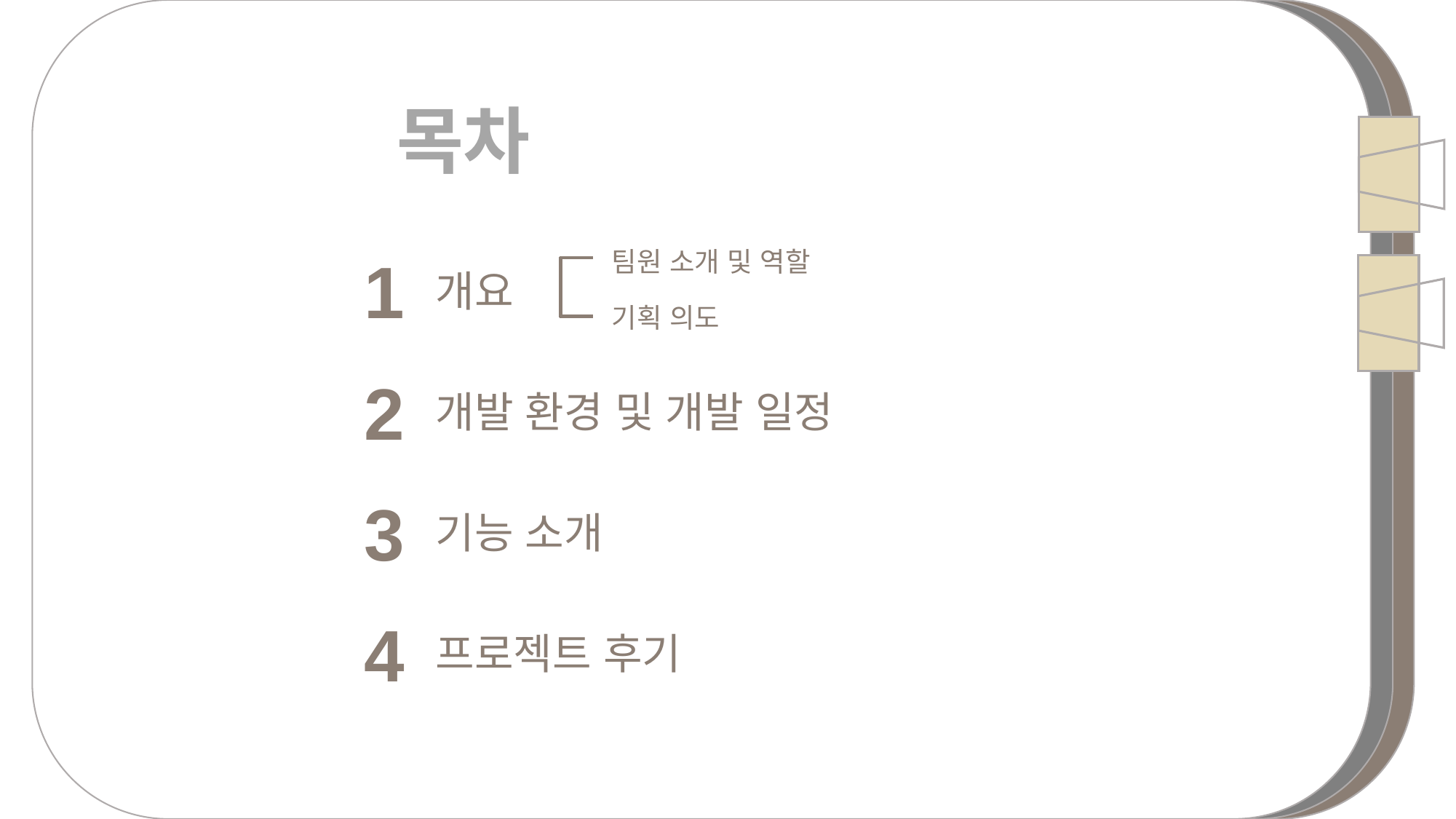

목차

팀원 소개 및 역할
1

개요

기획 의도
2
개발 환경 및 개발 일정
3
기능 소개
4
프로젝트 후기